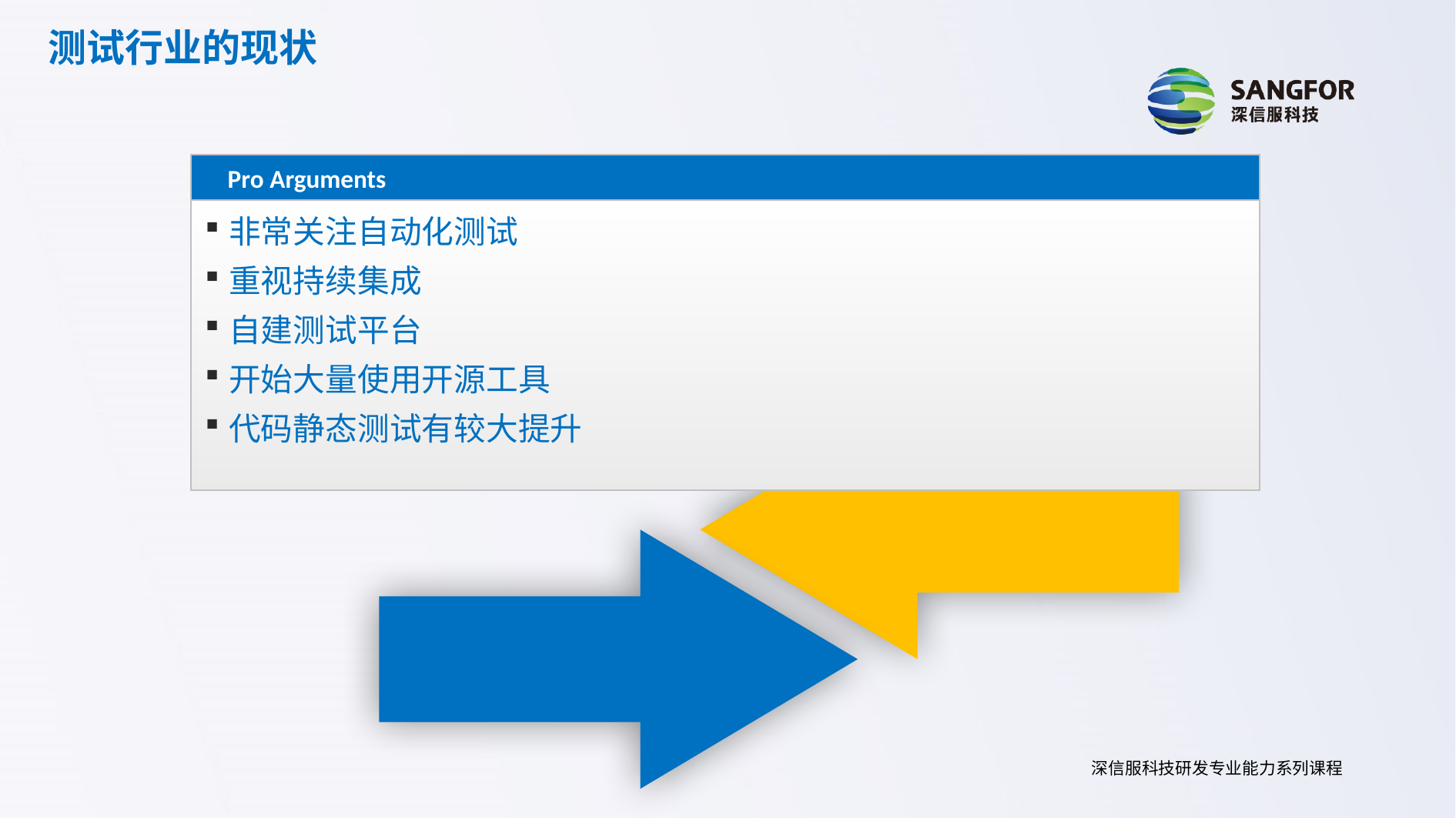

测试行业的现状
Pro Arguments
非常关注自动化测试
重视持续集成
自建测试平台
开始大量使用开源工具
代码静态测试有较大提升